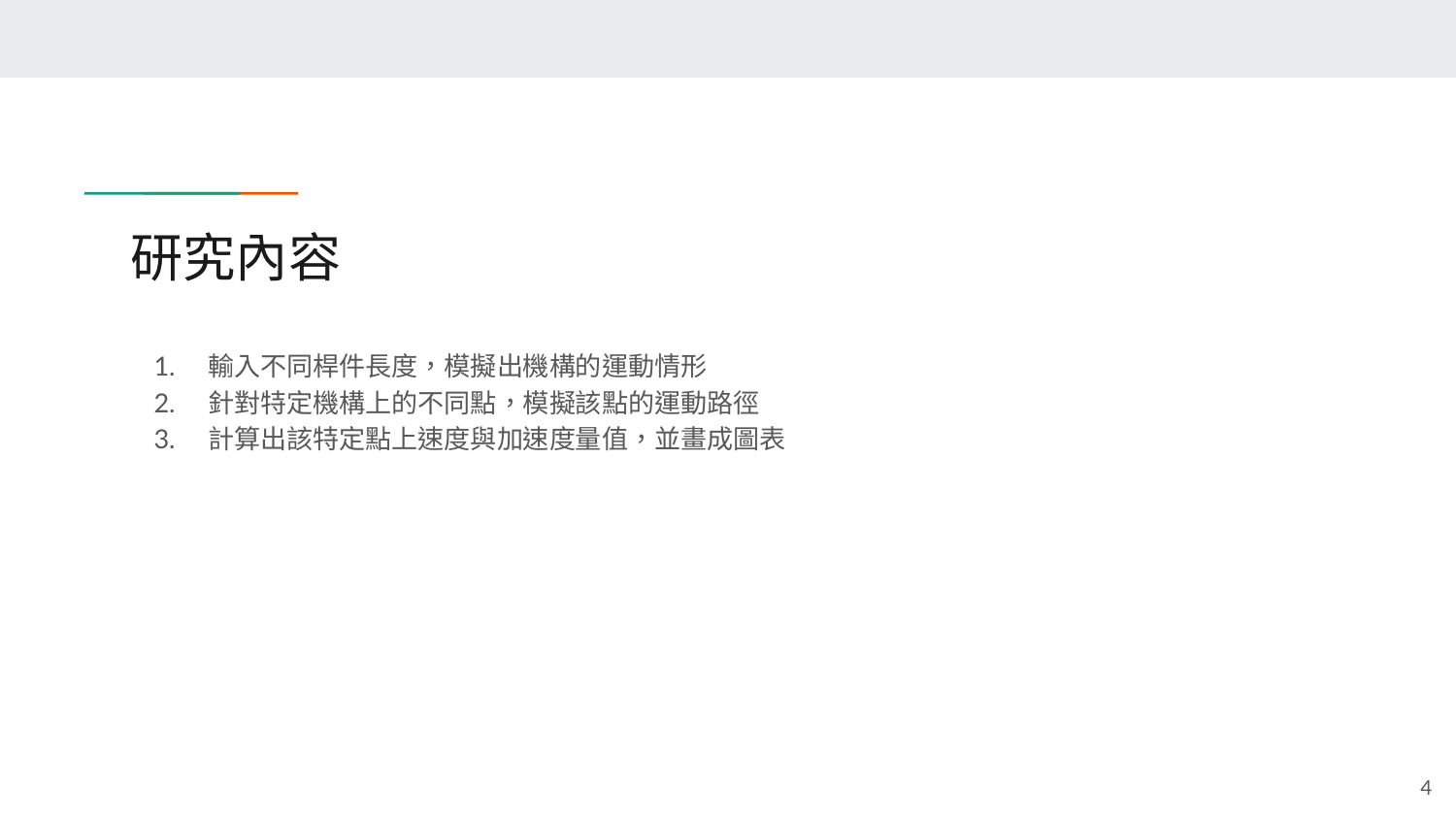

# 研究內容
輸入不同桿件長度，模擬出機構的運動情形
針對特定機構上的不同點，模擬該點的運動路徑
計算出該特定點上速度與加速度量值，並畫成圖表
4